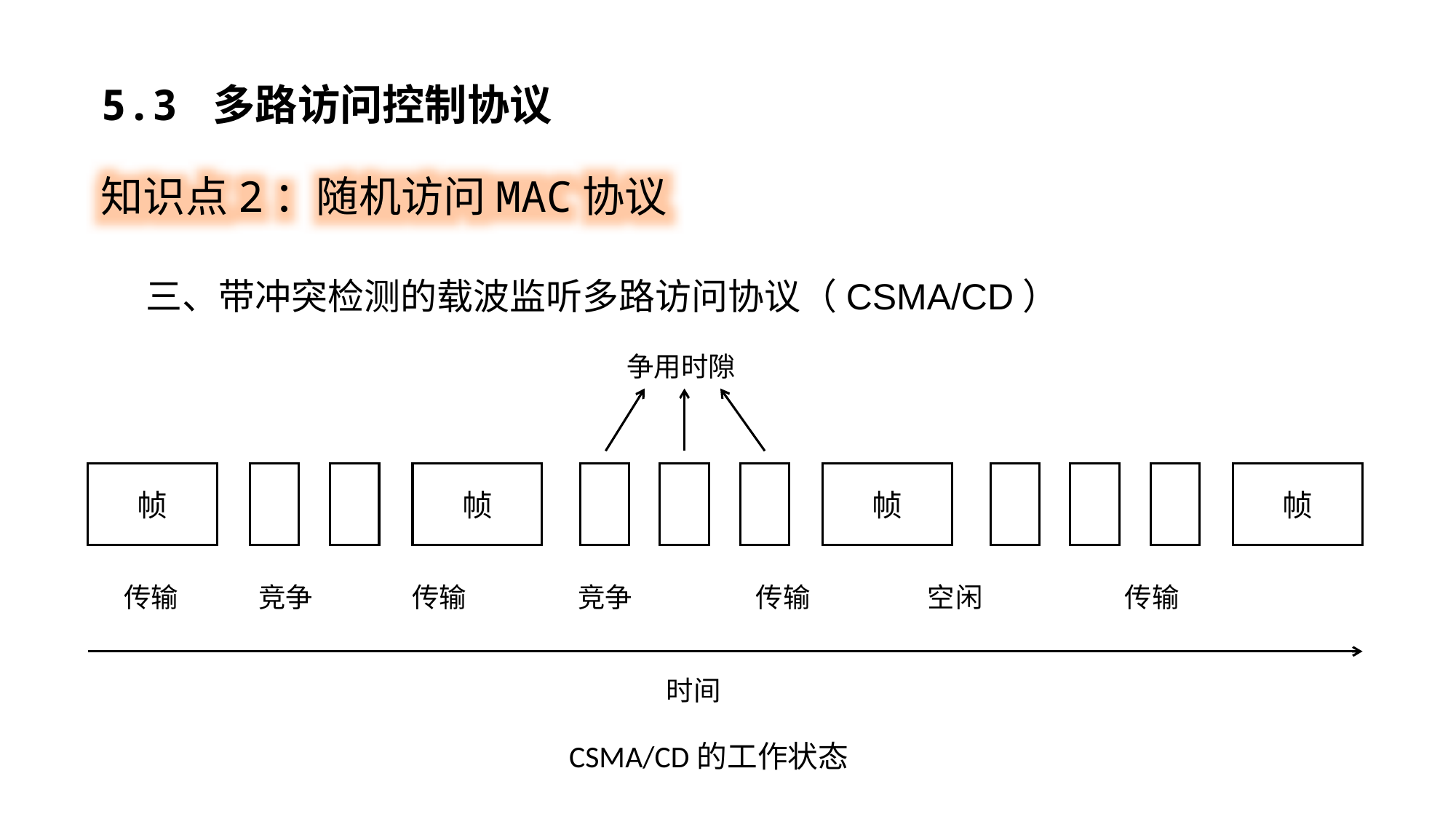

5.3 多路访问控制协议
知识点2：随机访问MAC协议
三、带冲突检测的载波监听多路访问协议（CSMA/CD）
争用时隙

帧

帧
帧

帧

传输             竞争                传输                  竞争                    传输                   空闲                       传输
时间
CSMA/CD的工作状态